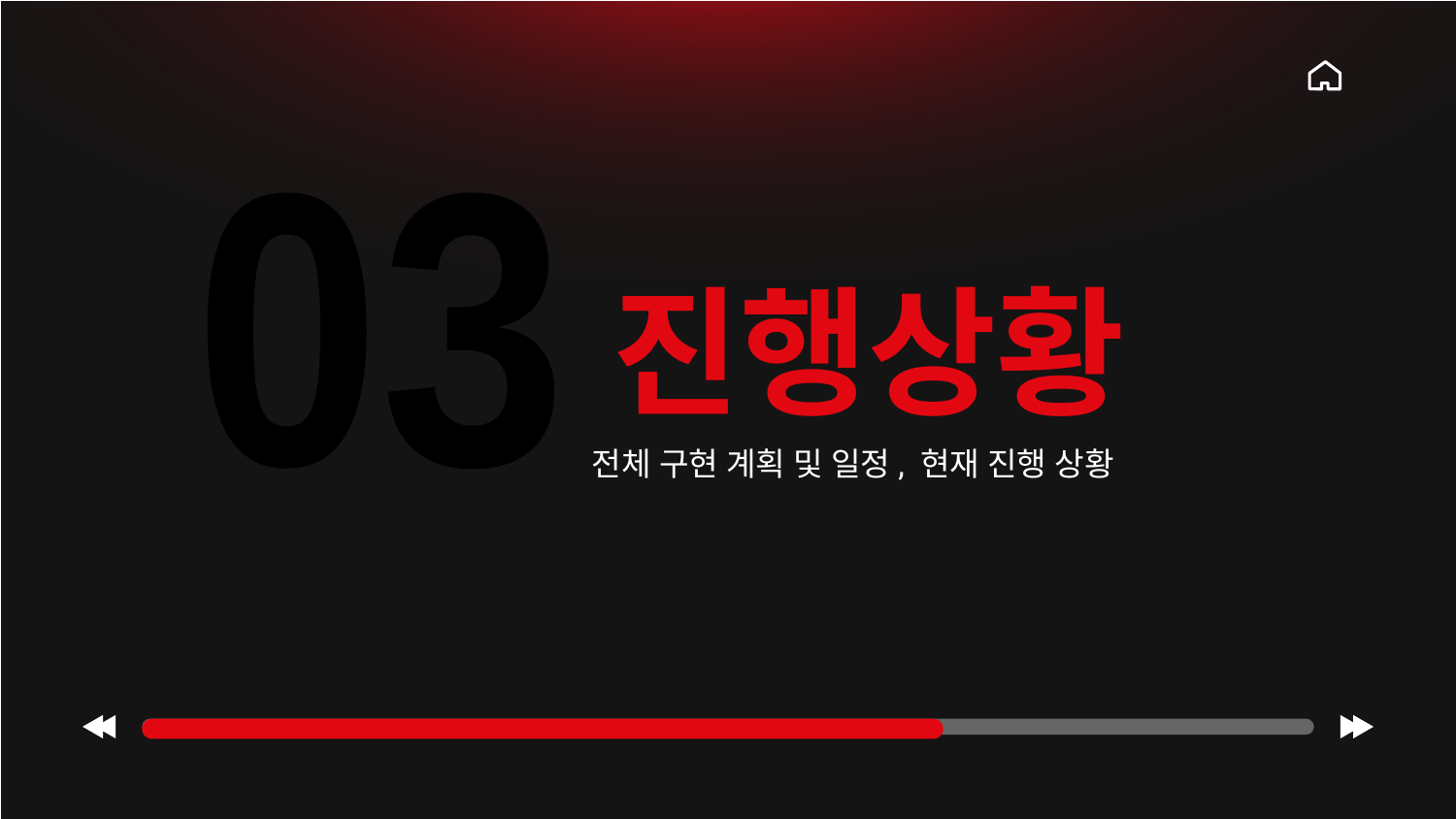

03
# 진행상황
전체 구현 계획 및 일정, 현재 진행 상황